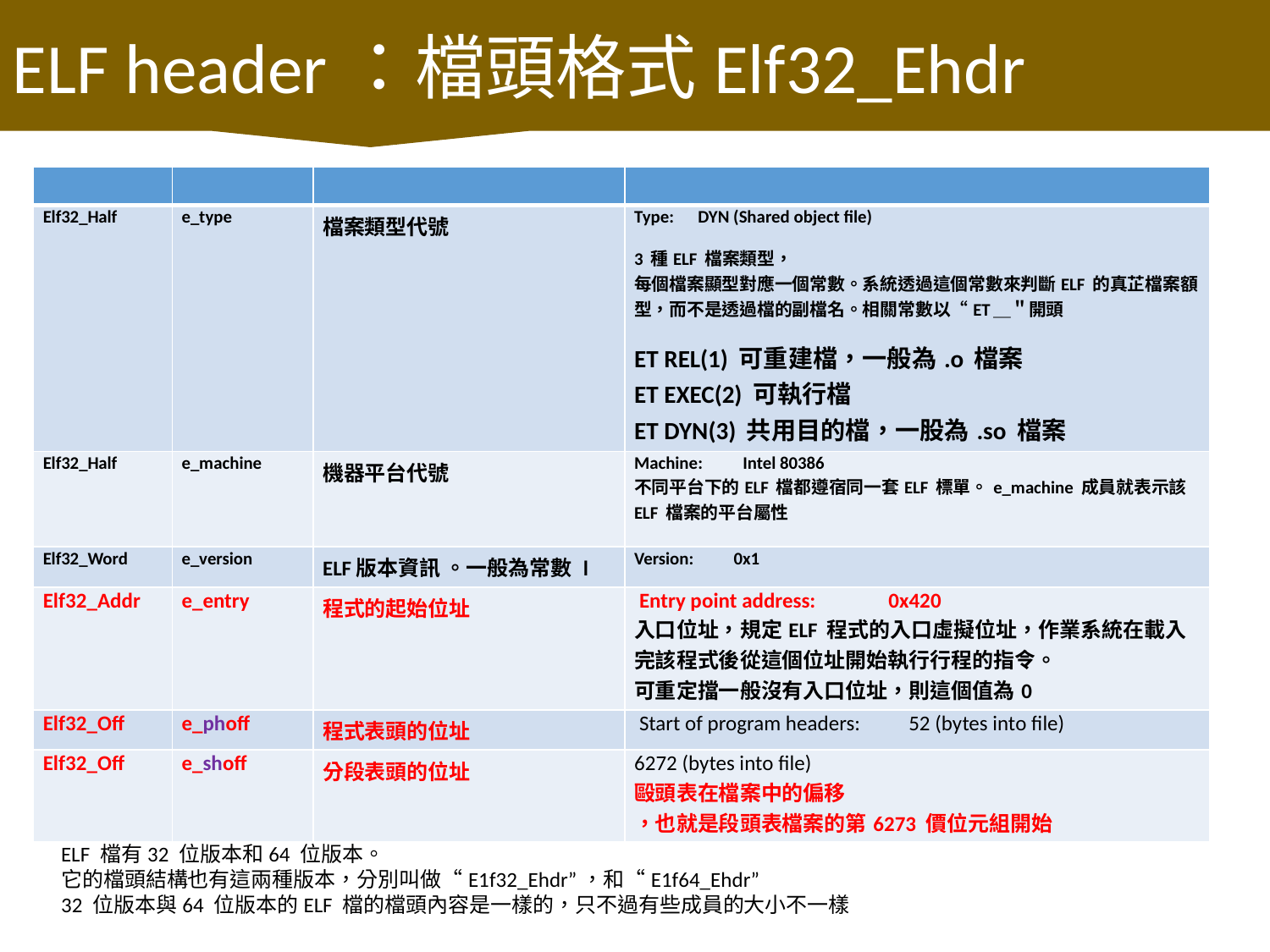

ELF header：檔頭格式Elf32_Ehdr
|  |  |  |  |
| --- | --- | --- | --- |
| Elf32\_Half | e\_type | 檔案類型代號 | Type: DYN (Shared object file) 3 種ELF 檔案類型， 每個檔案顯型對應一個常數。系統透過這個常數來判斷ELF 的真芷檔案額型，而不是透過檔的副檔名。相關常數以“ET＿＂開頭 ET REL(1) 可重建檔，一般為.o 檔案 ET EXEC(2) 可執行檔 ET DYN(3) 共用目的檔，一股為.so 檔案 |
| Elf32\_Half | e\_machine | 機器平台代號 | Machine: Intel 80386 不同平台下的ELF 檔都遵宿同一套ELF 標單。e\_machine 成員就表示該ELF 檔案的平台屬性 |
| Elf32\_Word | e\_version | ELF版本資訊 。一般為常數 l | Version: 0x1 |
| Elf32\_Addr | e\_entry | 程式的起始位址 | Entry point address: 0x420 入口位址，規定ELF 程式的入口虛擬位址，作業系統在載入完該程式後從這個位址開始執行行程的指令。 可重定擋一般沒有入口位址，則這個值為0 |
| Elf32\_Off | e\_phoff | 程式表頭的位址 | Start of program headers: 52 (bytes into file) |
| Elf32\_Off | e\_shoff | 分段表頭的位址 | 6272 (bytes into file) 毆頭表在檔案中的偏移 ，也就是段頭表檔案的第6273 價位元組開始 |
ELF 檔有32 位版本和64 位版本。
它的檔頭結構也有這兩種版本，分別叫做“E1f32_Ehdr”，和“E1f64_Ehdr”
32 位版本與64 位版本的ELF 檔的檔頭內容是一樣的，只不過有些成員的大小不一樣